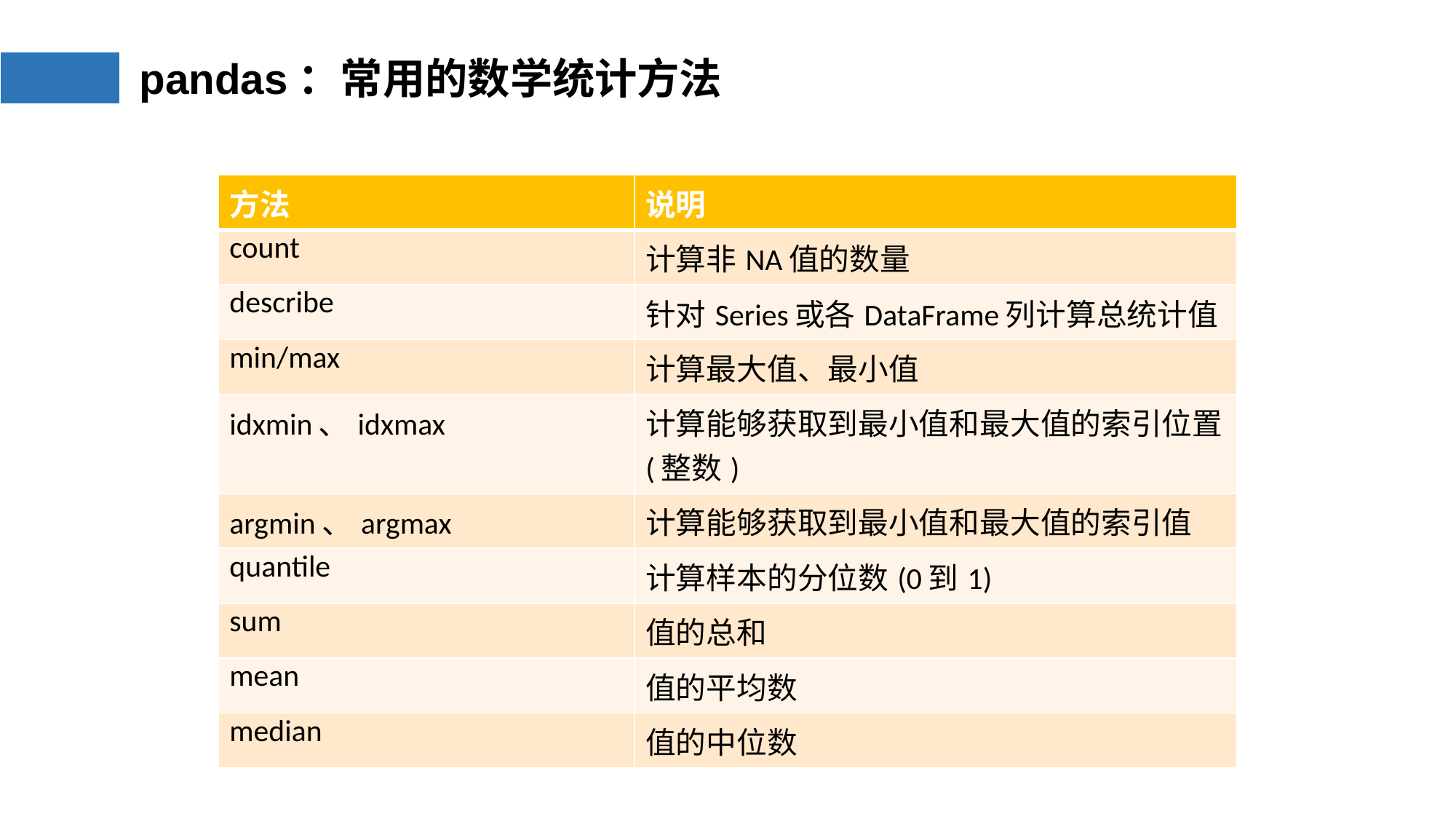

# pandas：常用的数学统计方法
| 方法 | 说明 |
| --- | --- |
| count | 计算非NA值的数量 |
| describe | 针对Series或各DataFrame列计算总统计值 |
| min/max | 计算最大值、最小值 |
| idxmin、idxmax | 计算能够获取到最小值和最大值的索引位置(整数) |
| argmin、argmax | 计算能够获取到最小值和最大值的索引值 |
| quantile | 计算样本的分位数(0到1) |
| sum | 值的总和 |
| mean | 值的平均数 |
| median | 值的中位数 |